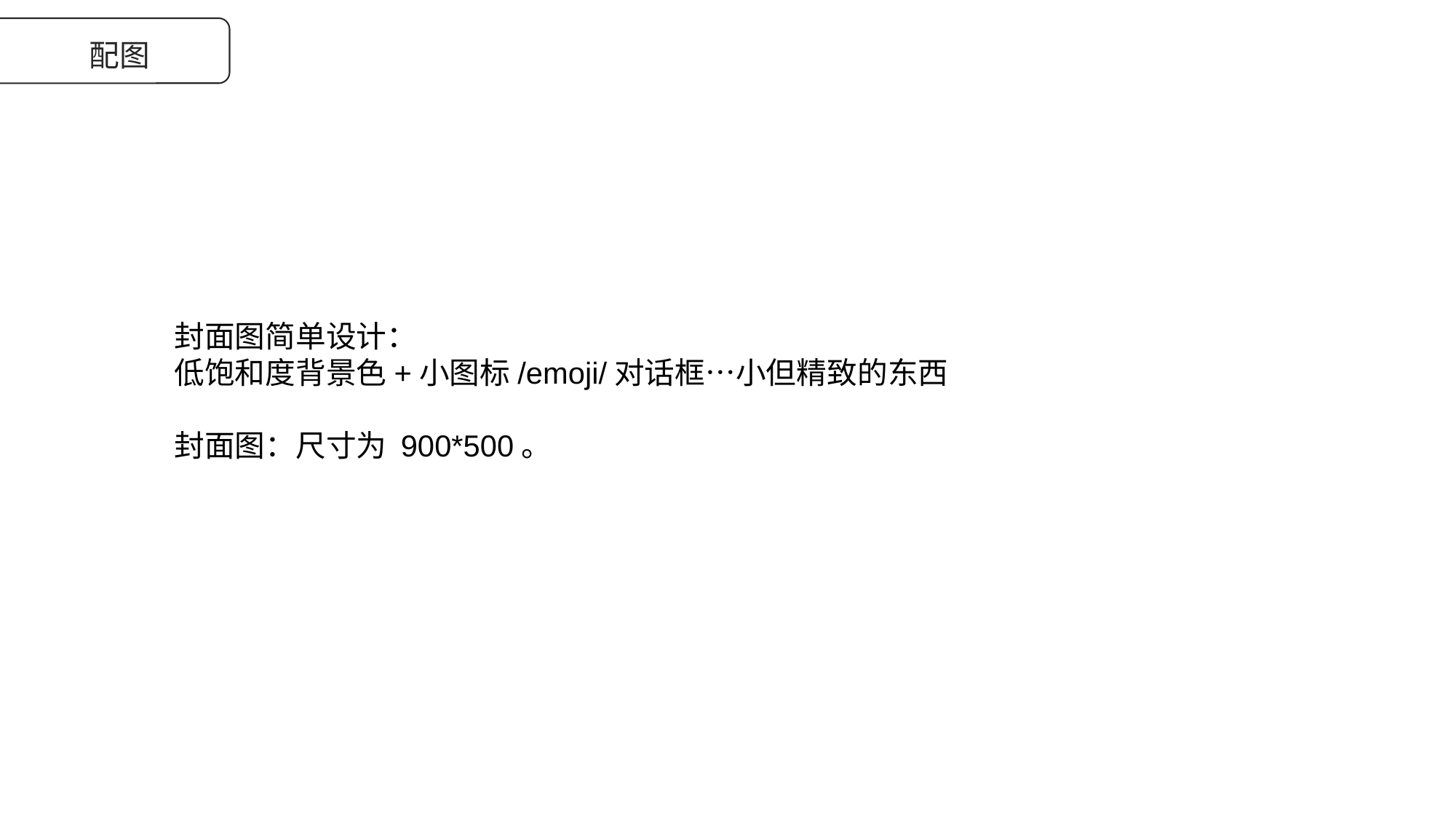

配图
封面图简单设计：
低饱和度背景色+小图标/emoji/对话框…小但精致的东西

封面图：尺寸为 900*500。